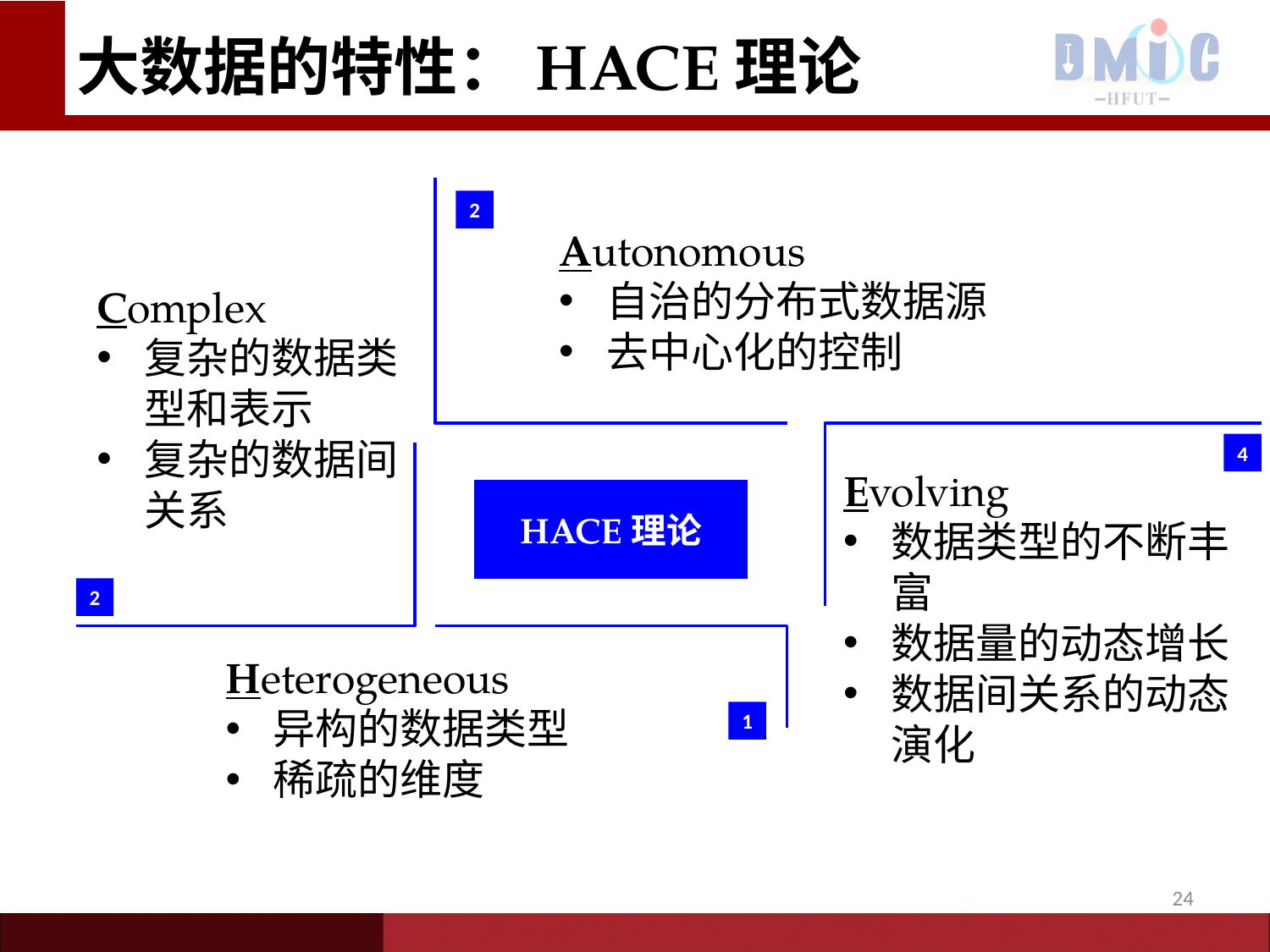

# 大数据的特性：HACE理论

2
Autonomous
自治的分布式数据源
去中心化的控制
Complex
复杂的数据类型和表示
复杂的数据间关系

4
Evolving
数据类型的不断丰富
数据量的动态增长
数据间关系的动态演化
HACE理论
2

Heterogeneous
异构的数据类型
稀疏的维度
1
24